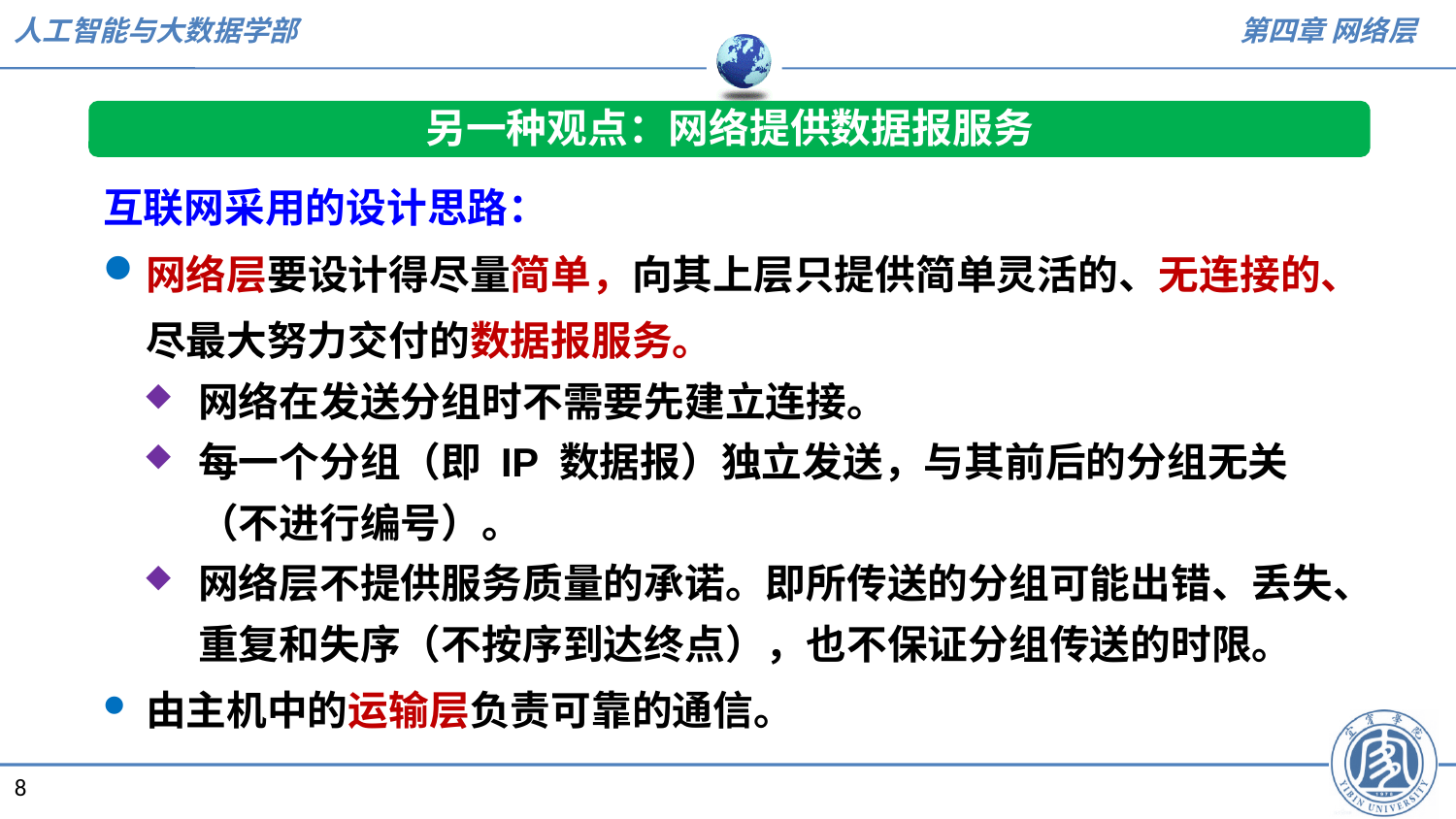

另一种观点：网络提供数据报服务

互联网采用的设计思路：
网络层要设计得尽量简单，向其上层只提供简单灵活的、无连接的、尽最大努力交付的数据报服务。
网络在发送分组时不需要先建立连接。
每一个分组（即 IP 数据报）独立发送，与其前后的分组无关（不进行编号）。
网络层不提供服务质量的承诺。即所传送的分组可能出错、丢失、重复和失序（不按序到达终点），也不保证分组传送的时限。
由主机中的运输层负责可靠的通信。
8